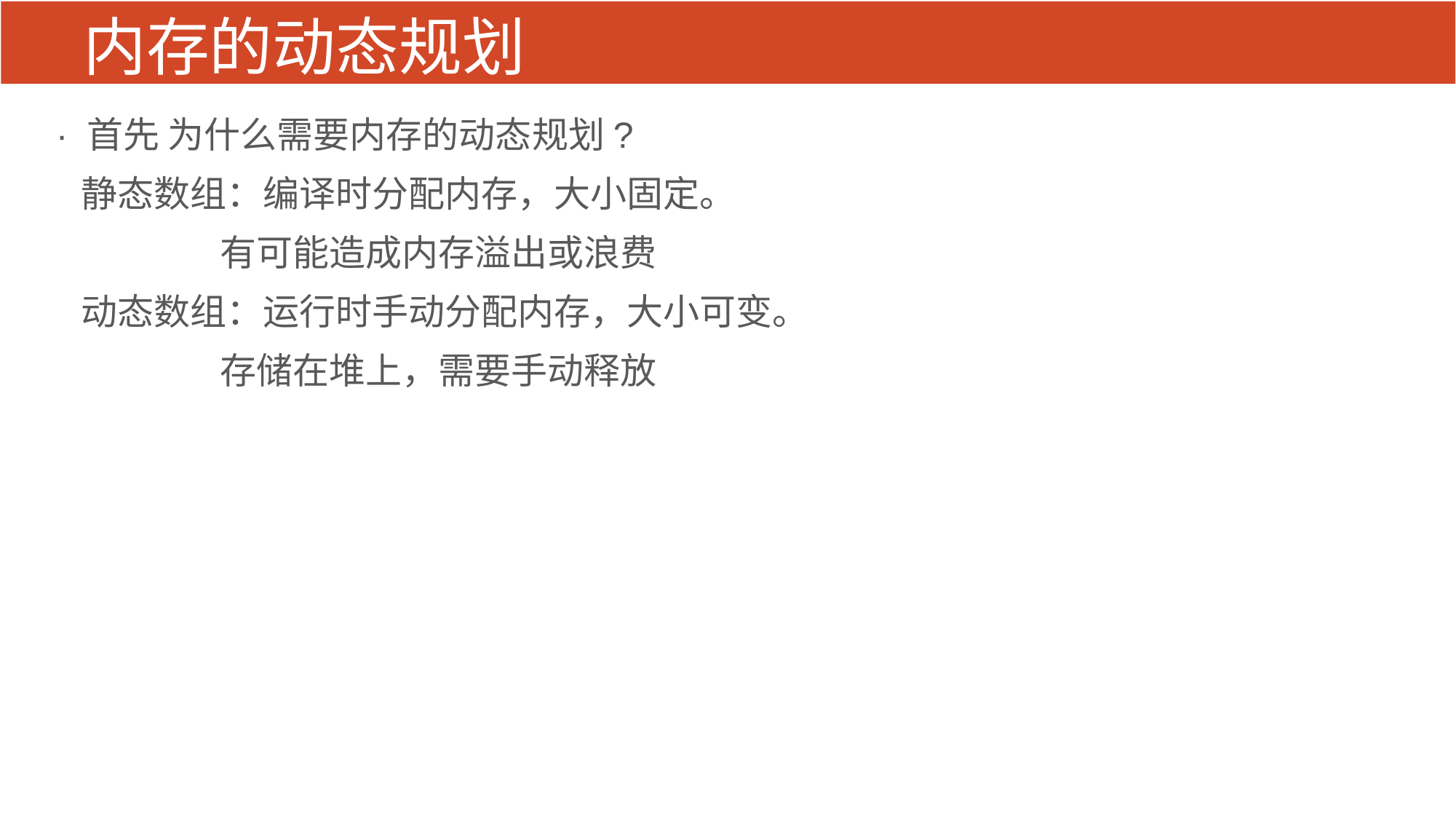

# 内存的动态规划
· 首先 为什么需要内存的动态规划?
  静态数组：编译时分配内存，大小固定。
                   有可能造成内存溢出或浪费
  动态数组：运行时手动分配内存，大小可变。
                   存储在堆上，需要手动释放